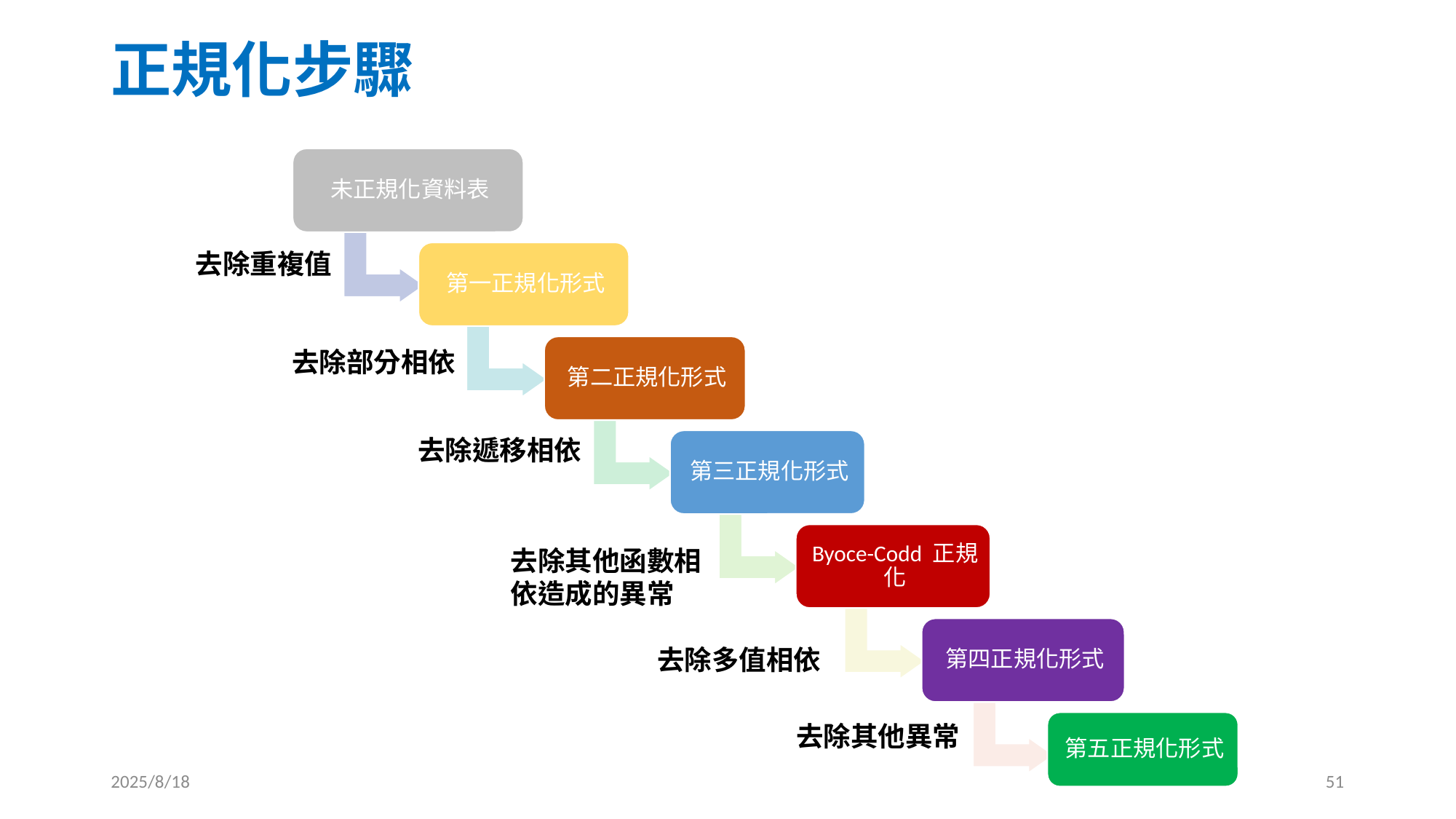

# 正規化步驟
未正規化資料表
第一正規化形式
第二正規化形式
第三正規化形式
Byoce-Codd 正規化
第四正規化形式
第五正規化形式
去除重複值
去除部分相依
去除遞移相依
去除其他函數相依造成的異常
去除多值相依
去除其他異常
2025/8/18
51